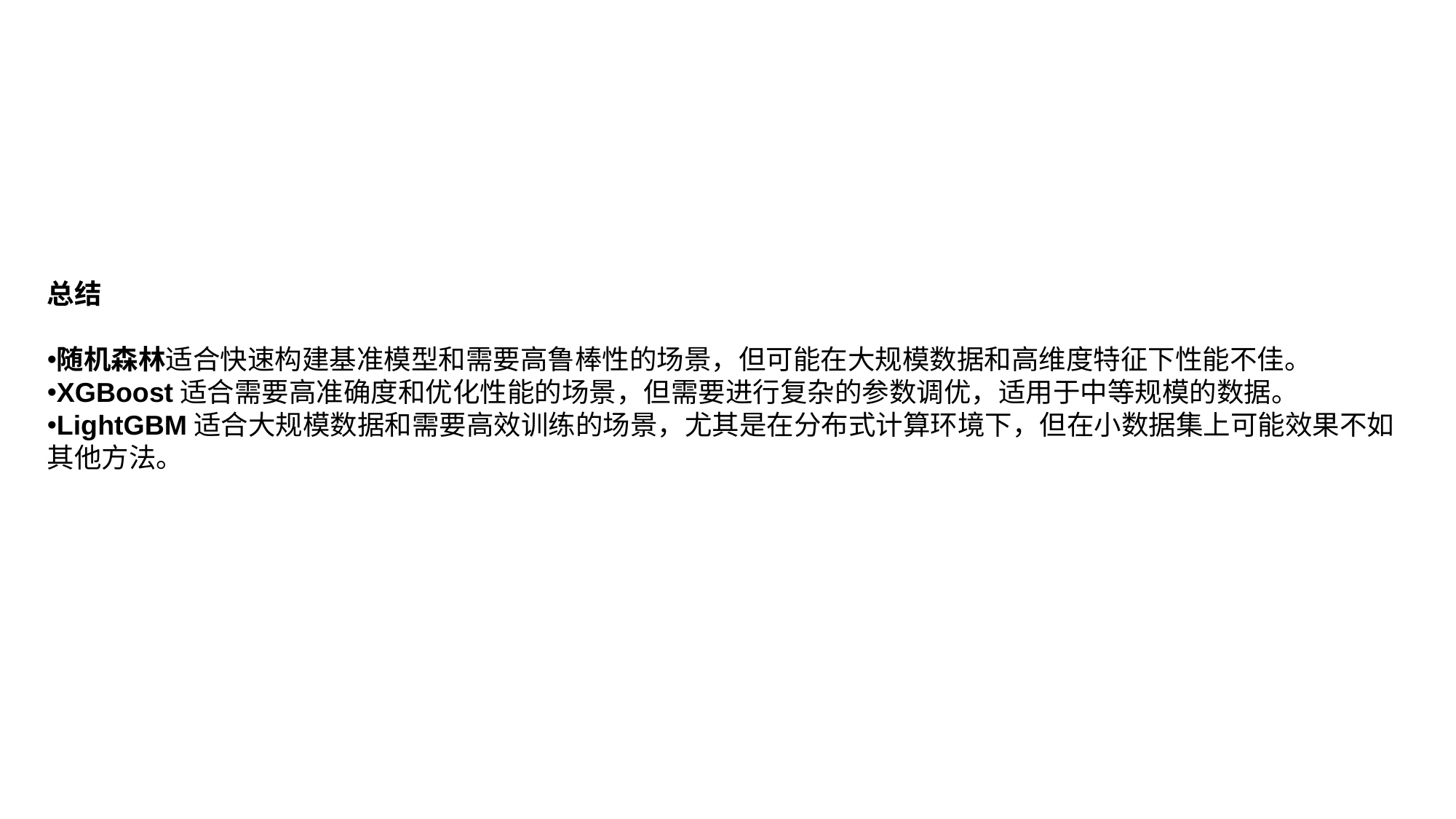

总结

随机森林适合快速构建基准模型和需要高鲁棒性的场景，但可能在大规模数据和高维度特征下性能不佳。
XGBoost适合需要高准确度和优化性能的场景，但需要进行复杂的参数调优，适用于中等规模的数据。
LightGBM适合大规模数据和需要高效训练的场景，尤其是在分布式计算环境下，但在小数据集上可能效果不如其他方法。